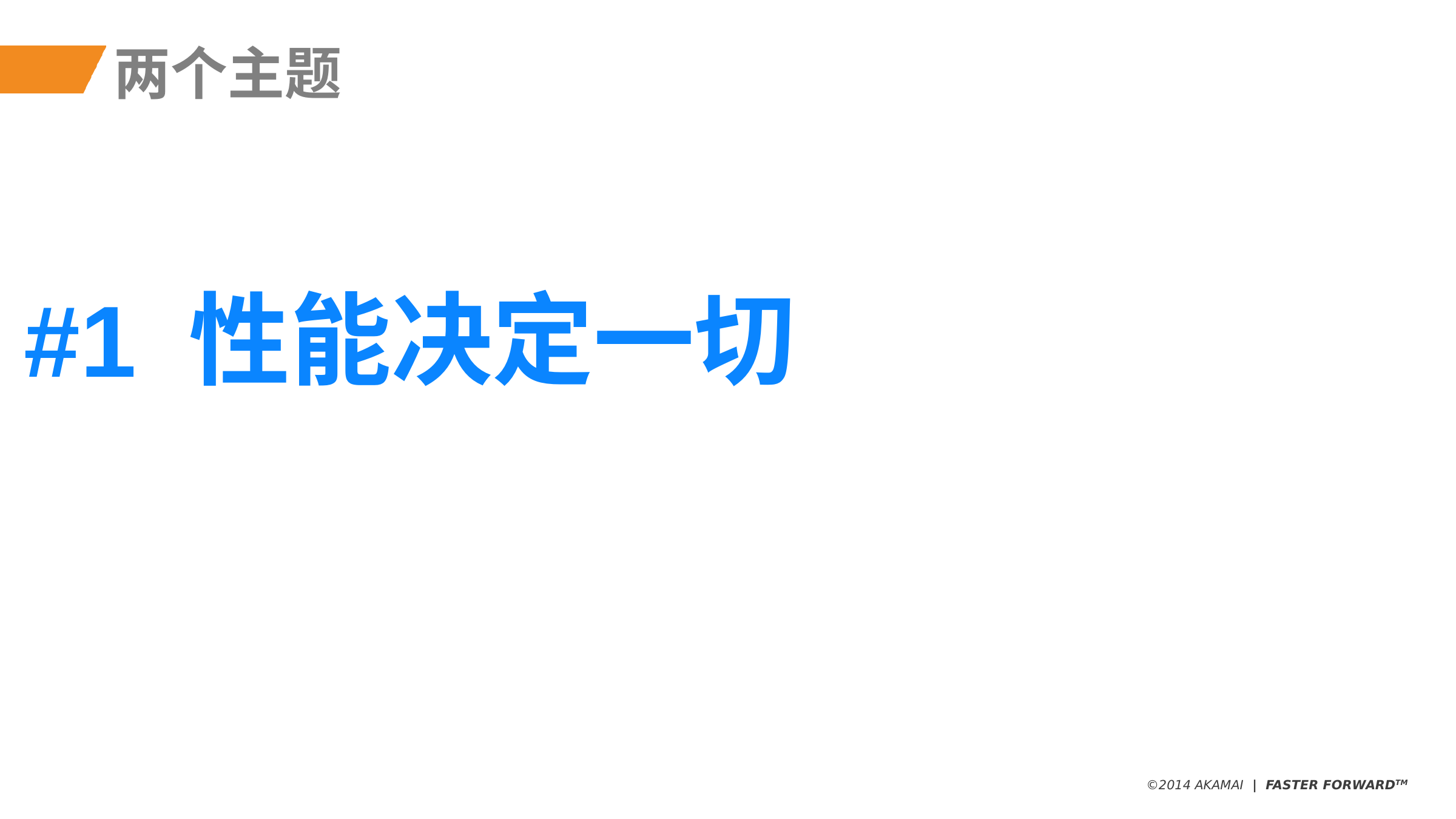

两个主题
#1 性能决定一切

#2 Mobile is now